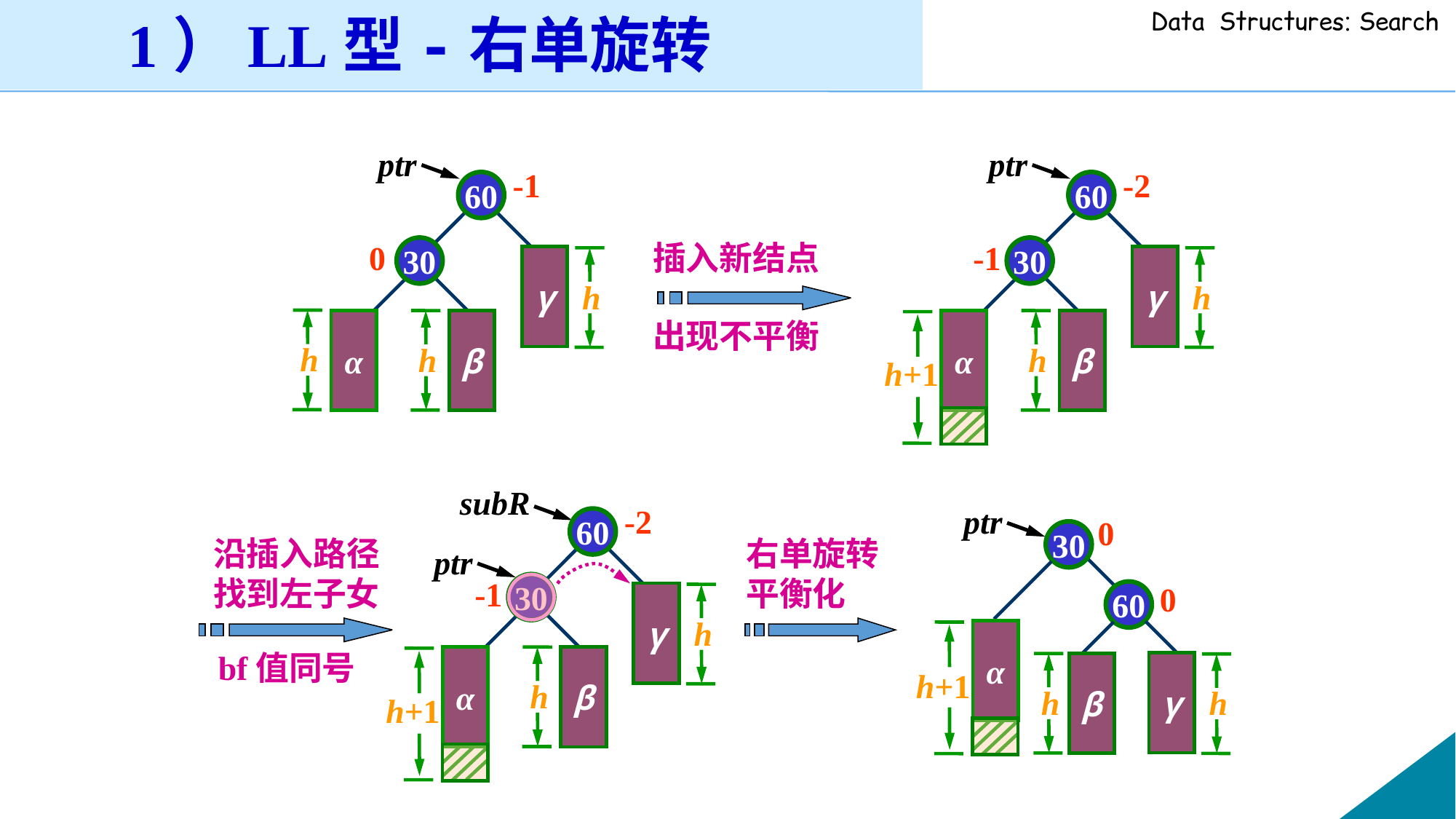

1）LL型-右单旋转
ptr

-2
60

-1
30
γ

h

α
β

h

h+1

ptr

-1
60

0
30
γ

h

h

α
β

h

插入新结点

出现不平衡
subR

-2
60

-1
30
γ

h

α
β

h

h+1

ptr

0
30

0
60
α

γ
β

h

h

h+1

沿插入路径
找到左子女

右单旋转
平衡化

ptr

bf值同号